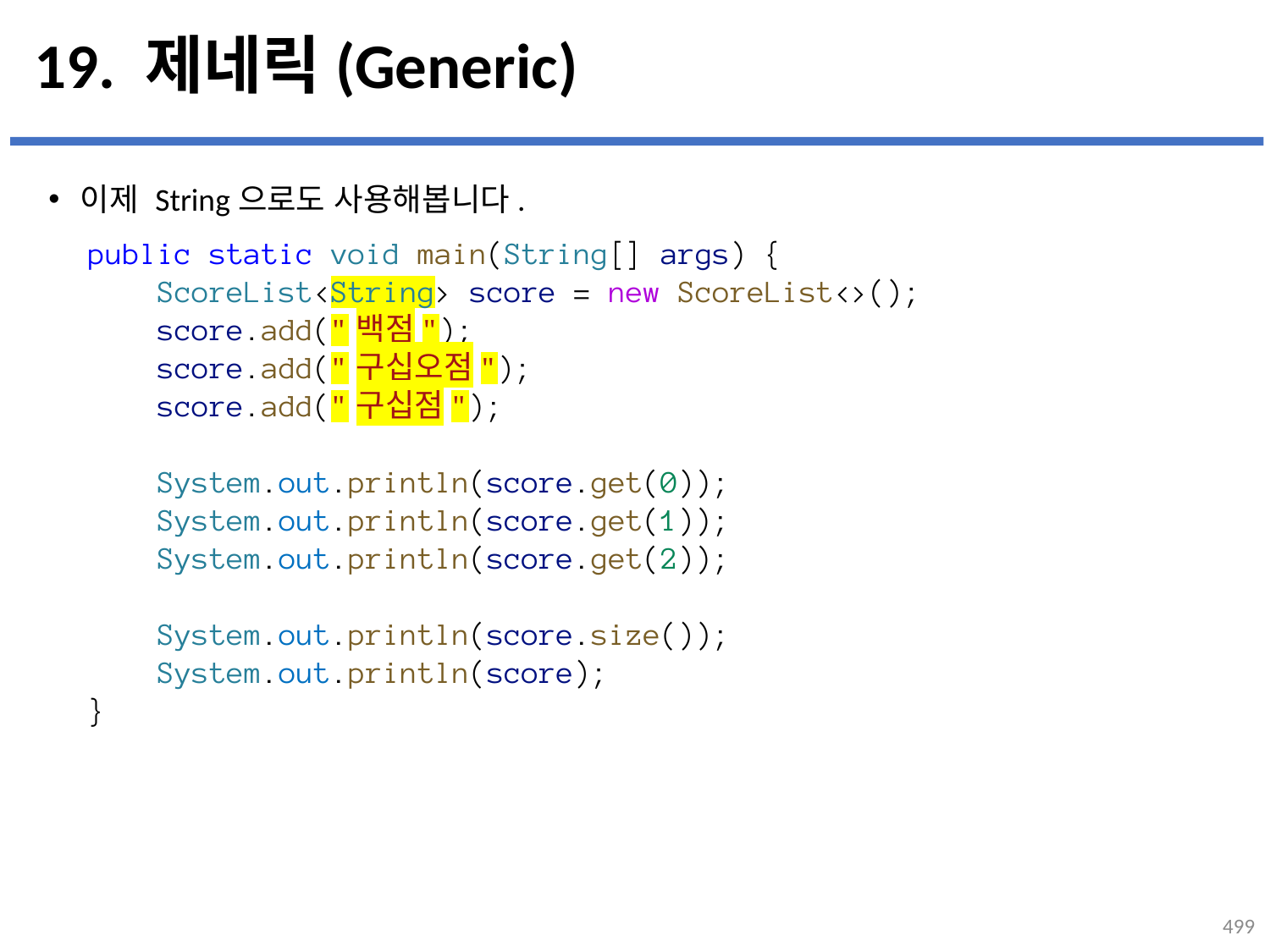

# 19. 제네릭(Generic)
이제 String으로도 사용해봅니다.
public static void main(String[] args) {
    ScoreList<String> score = new ScoreList<>();
    score.add("백점");
    score.add("구십오점");
    score.add("구십점");
    System.out.println(score.get(0));
    System.out.println(score.get(1));
    System.out.println(score.get(2));
    System.out.println(score.size());
    System.out.println(score);
}
499